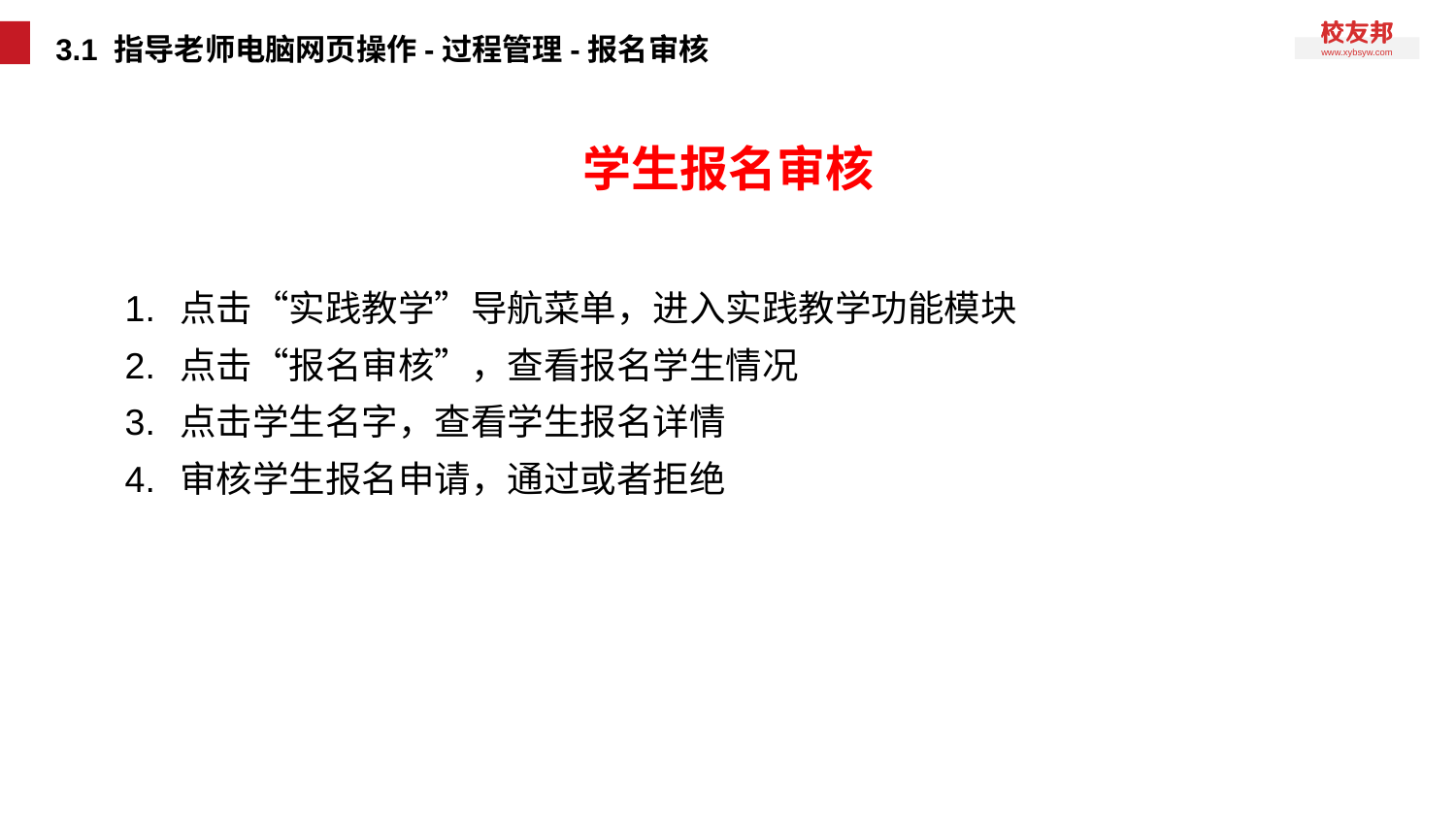

# 3.1 指导老师电脑网页操作-过程管理-报名审核
学生报名审核

点击“实践教学”导航菜单，进入实践教学功能模块
点击“报名审核”，查看报名学生情况
点击学生名字，查看学生报名详情
审核学生报名申请，通过或者拒绝